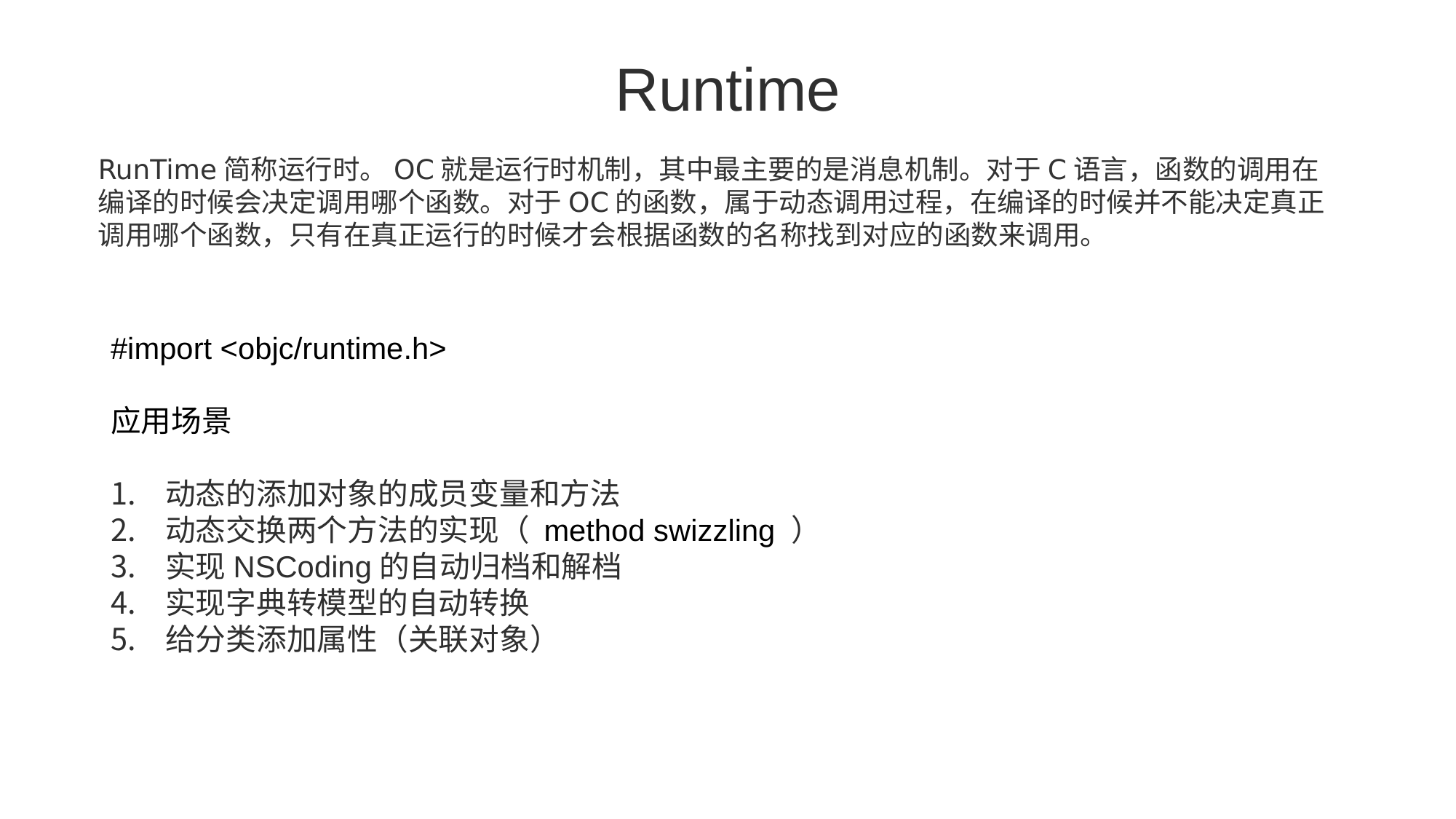

# Runtime
RunTime简称运行时。OC就是运行时机制，其中最主要的是消息机制。对于C语言，函数的调用在编译的时候会决定调用哪个函数。对于OC的函数，属于动态调用过程，在编译的时候并不能决定真正调用哪个函数，只有在真正运行的时候才会根据函数的名称找到对应的函数来调用。
#import <objc/runtime.h>

应用场景

动态的添加对象的成员变量和方法
动态交换两个方法的实现（ method swizzling ）
实现NSCoding的自动归档和解档
实现字典转模型的自动转换
给分类添加属性（关联对象）